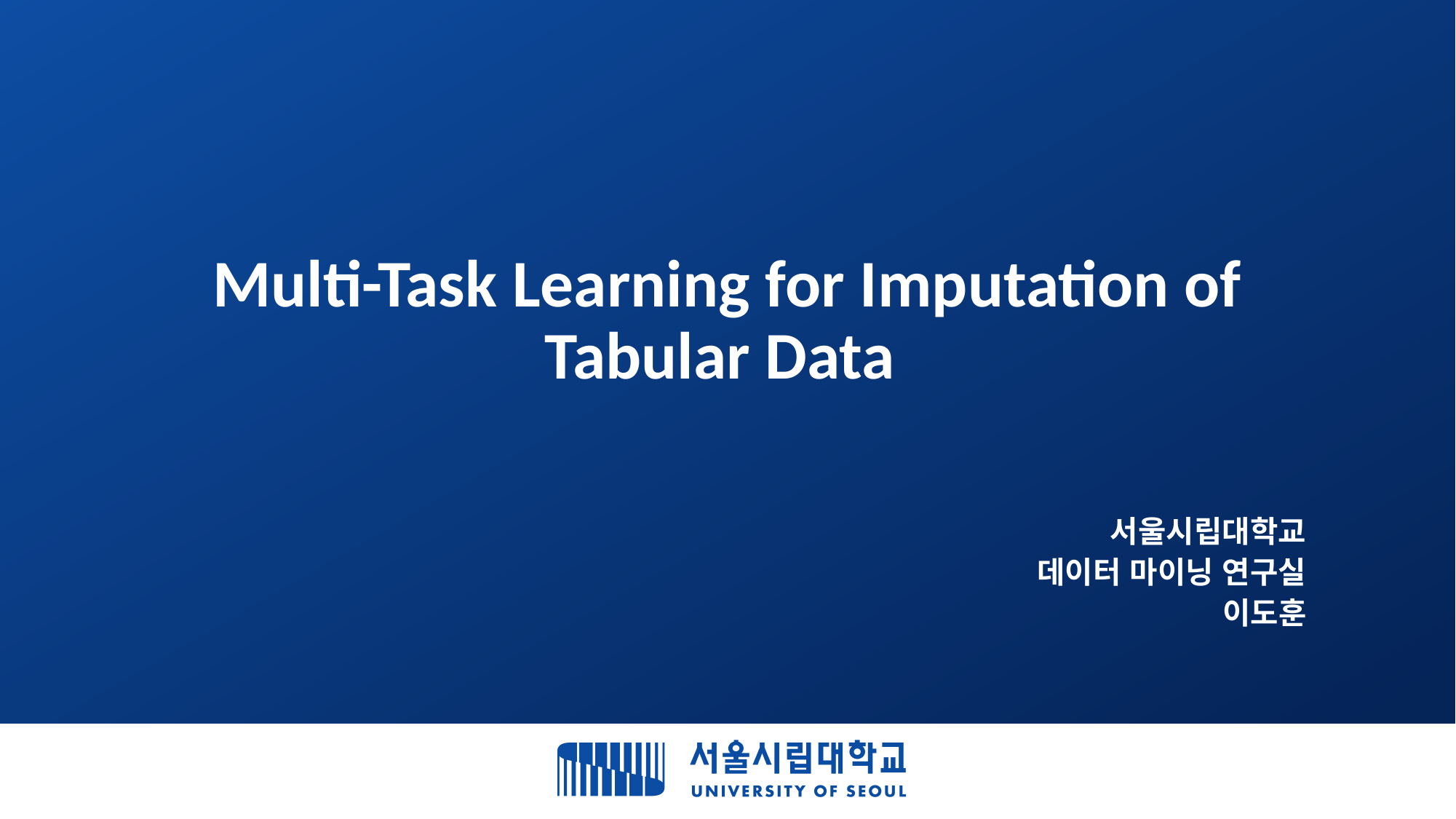

# Multi-Task Learning for Imputation of Tabular Data
서울시립대학교
데이터 마이닝 연구실
이도훈